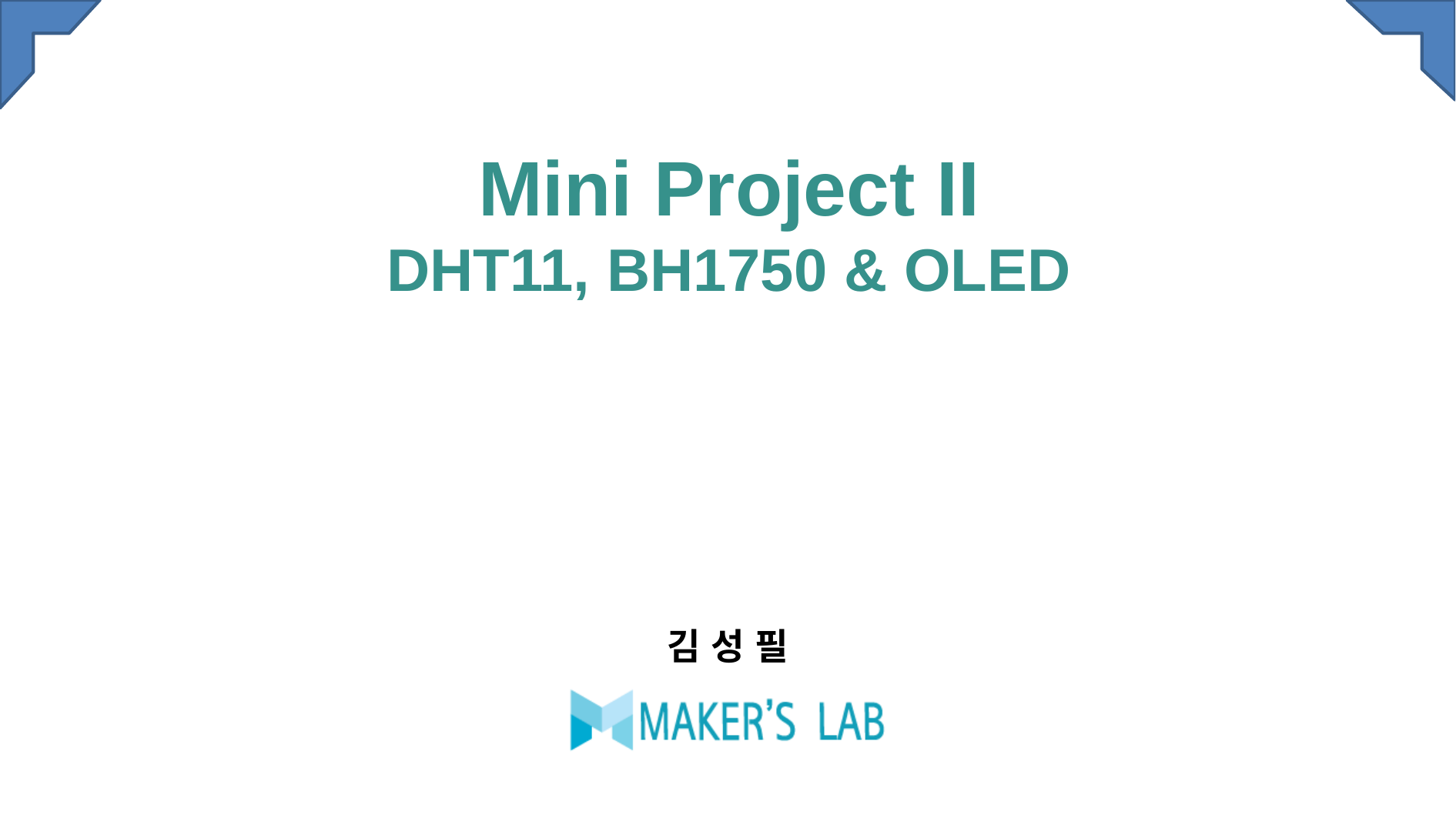

# Mini Project II DHT11, BH1750 & OLED

김 성 필